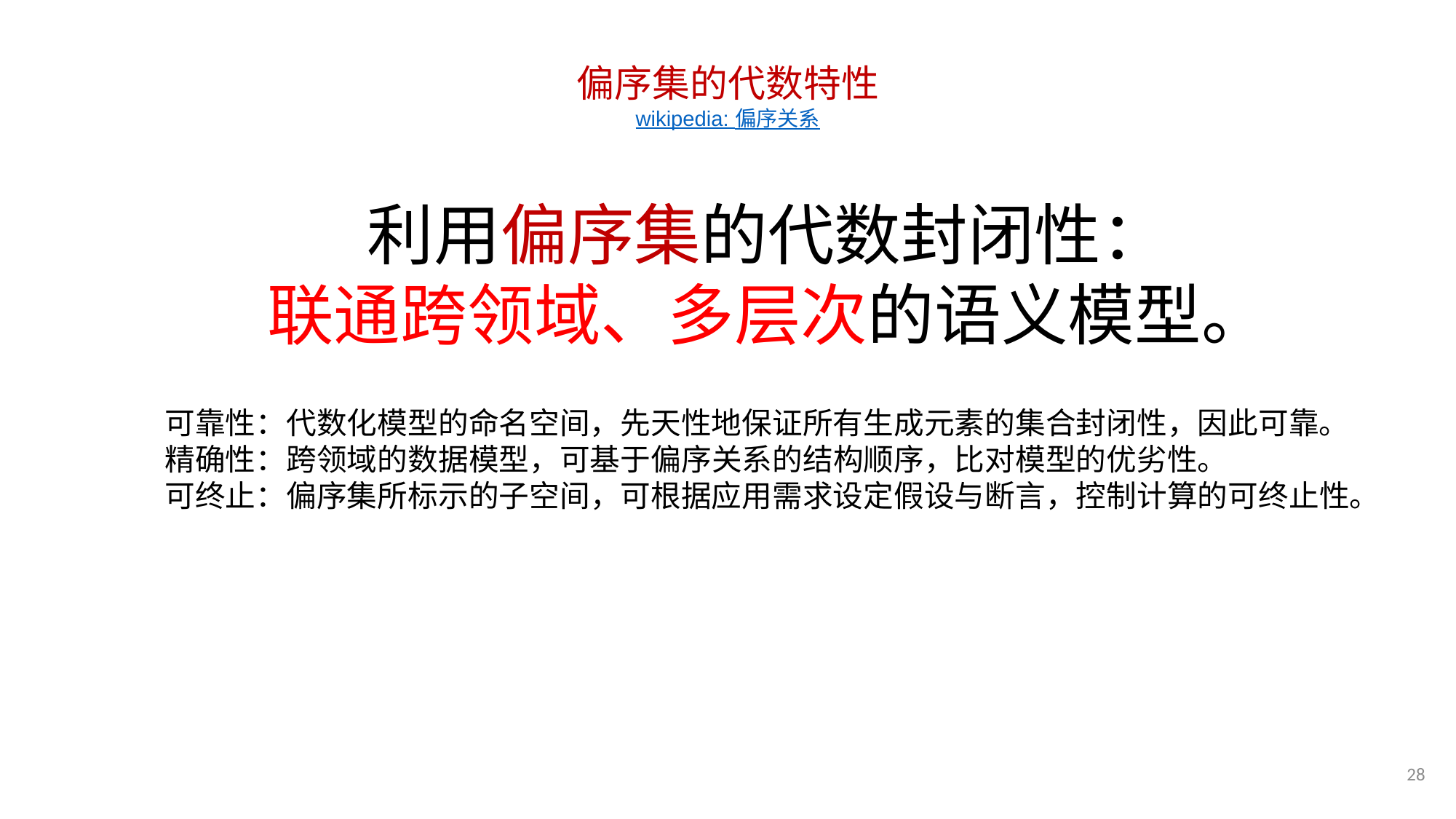

# 偏序集的代数特性 wikipedia: 偏序关系
利用偏序集的代数封闭性：
联通跨领域、多层次的语义模型。
可靠性：代数化模型的命名空间，先天性地保证所有生成元素的集合封闭性，因此可靠。
精确性：跨领域的数据模型，可基于偏序关系的结构顺序，比对模型的优劣性。
可终止：偏序集所标示的子空间，可根据应用需求设定假设与断言，控制计算的可终止性。
28